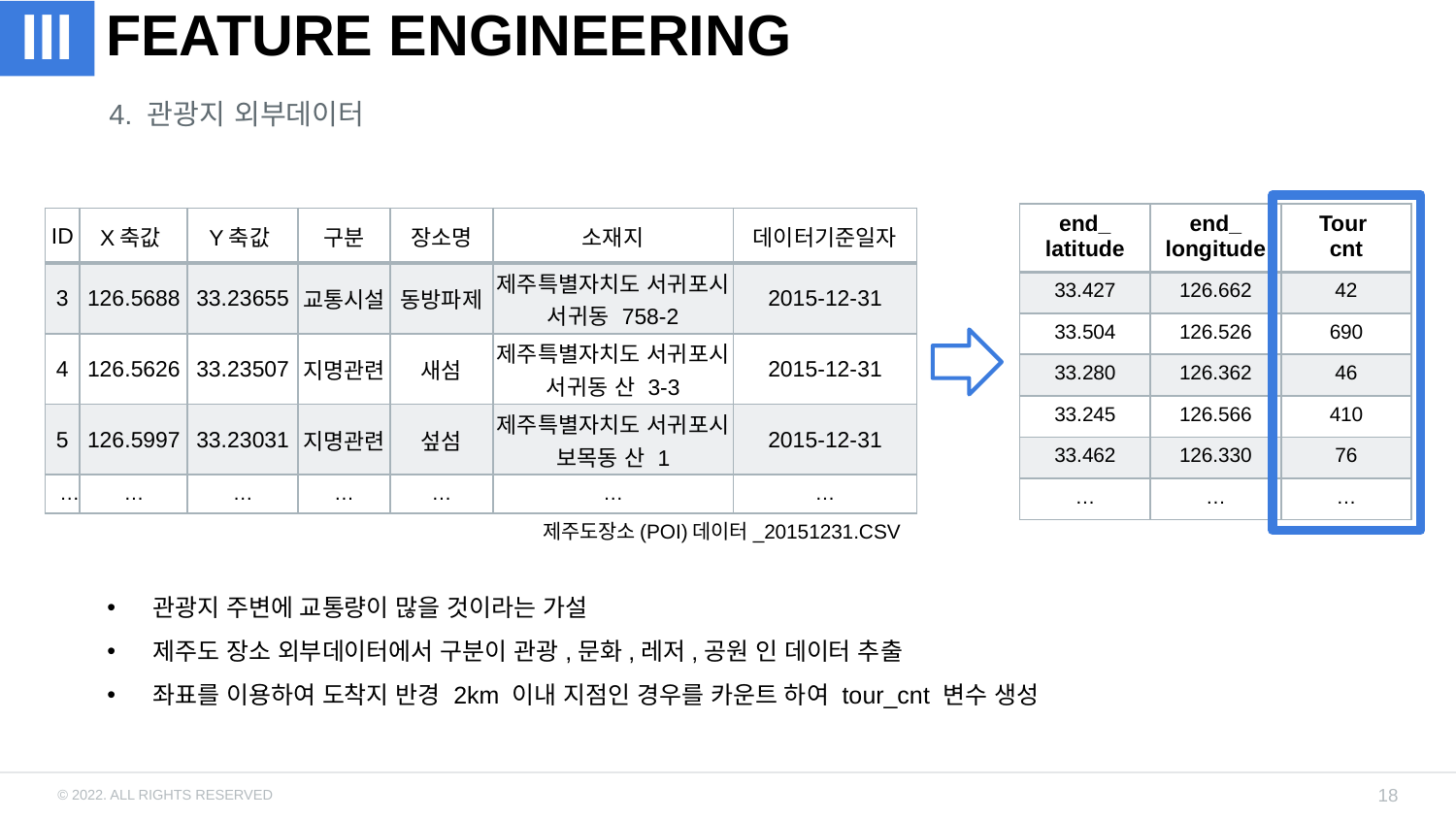

# FEATURE ENGINEERING
III
4. 관광지 외부데이터

| end\_ latitude | end\_ longitude | Tour cnt |
| --- | --- | --- |
| 33.427 | 126.662 | 42 |
| 33.504 | 126.526 | 690 |
| 33.280 | 126.362 | 46 |
| 33.245 | 126.566 | 410 |
| 33.462 | 126.330 | 76 |
| … | … | … |
| ID | X축값 | Y축값 | 구분 | 장소명 | 소재지 | 데이터기준일자 |
| --- | --- | --- | --- | --- | --- | --- |
| 3 | 126.5688 | 33.23655 | 교통시설 | 동방파제 | 제주특별자치도 서귀포시 서귀동 758-2 | 2015-12-31 |
| 4 | 126.5626 | 33.23507 | 지명관련 | 새섬 | 제주특별자치도 서귀포시 서귀동 산 3-3 | 2015-12-31 |
| 5 | 126.5997 | 33.23031 | 지명관련 | 섶섬 | 제주특별자치도 서귀포시 보목동 산 1 | 2015-12-31 |
| … | … | … | … | … | … | … |

제주도장소(POI)데이터_20151231.CSV
관광지 주변에 교통량이 많을 것이라는 가설
제주도 장소 외부데이터에서 구분이 관광,문화,레저,공원 인 데이터 추출
좌표를 이용하여 도착지 반경 2km 이내 지점인 경우를 카운트 하여 tour_cnt 변수 생성
18
© 2022. ALL RIGHTS RESERVED